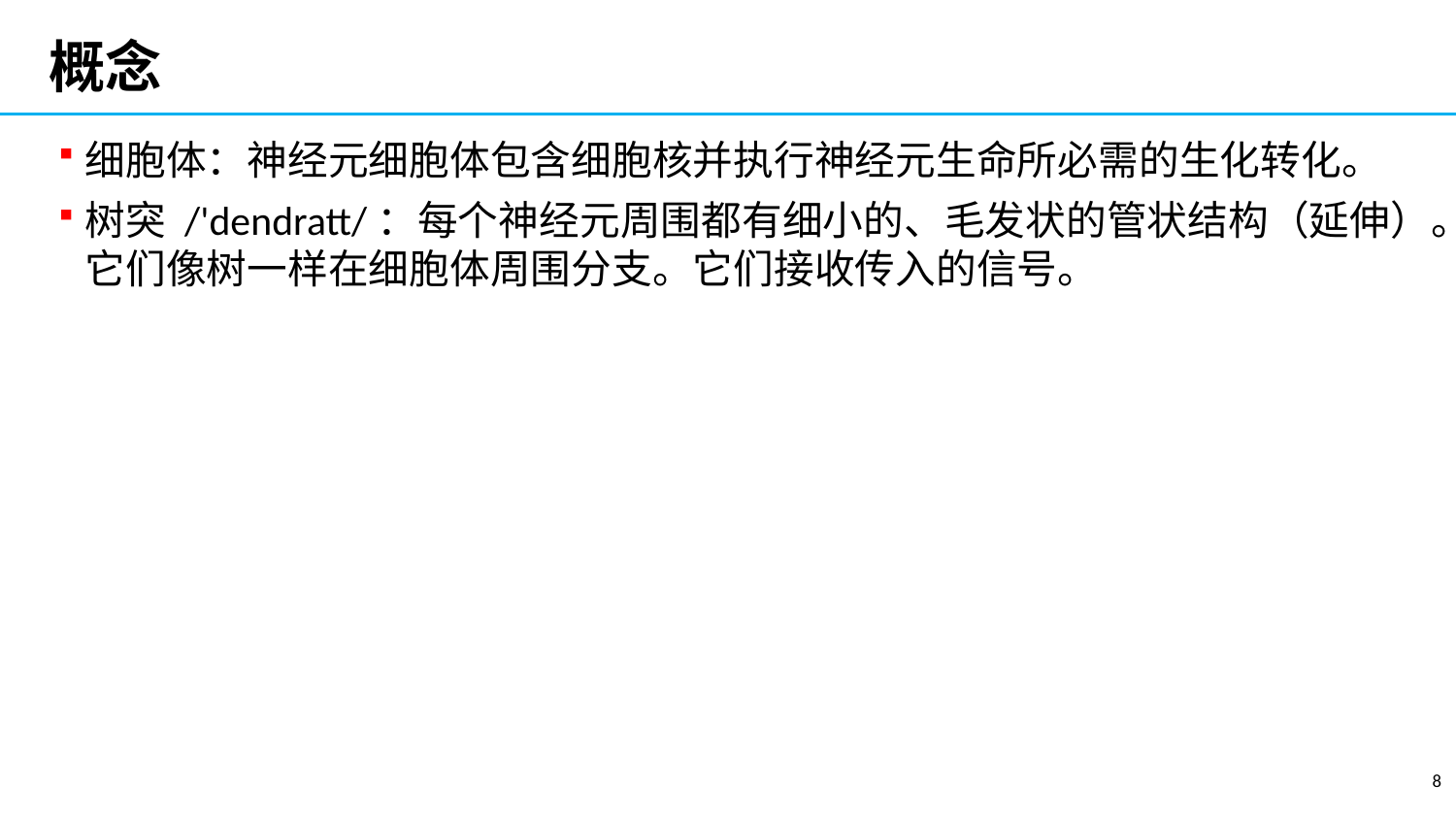

# 概念

细胞体：神经元细胞体包含细胞核并执行神经元生命所必需的生化转化。
树突 /'dendratt/：每个神经元周围都有细小的、毛发状的管状结构（延伸）。它们像树一样在细胞体周围分支。它们接收传入的信号。
8